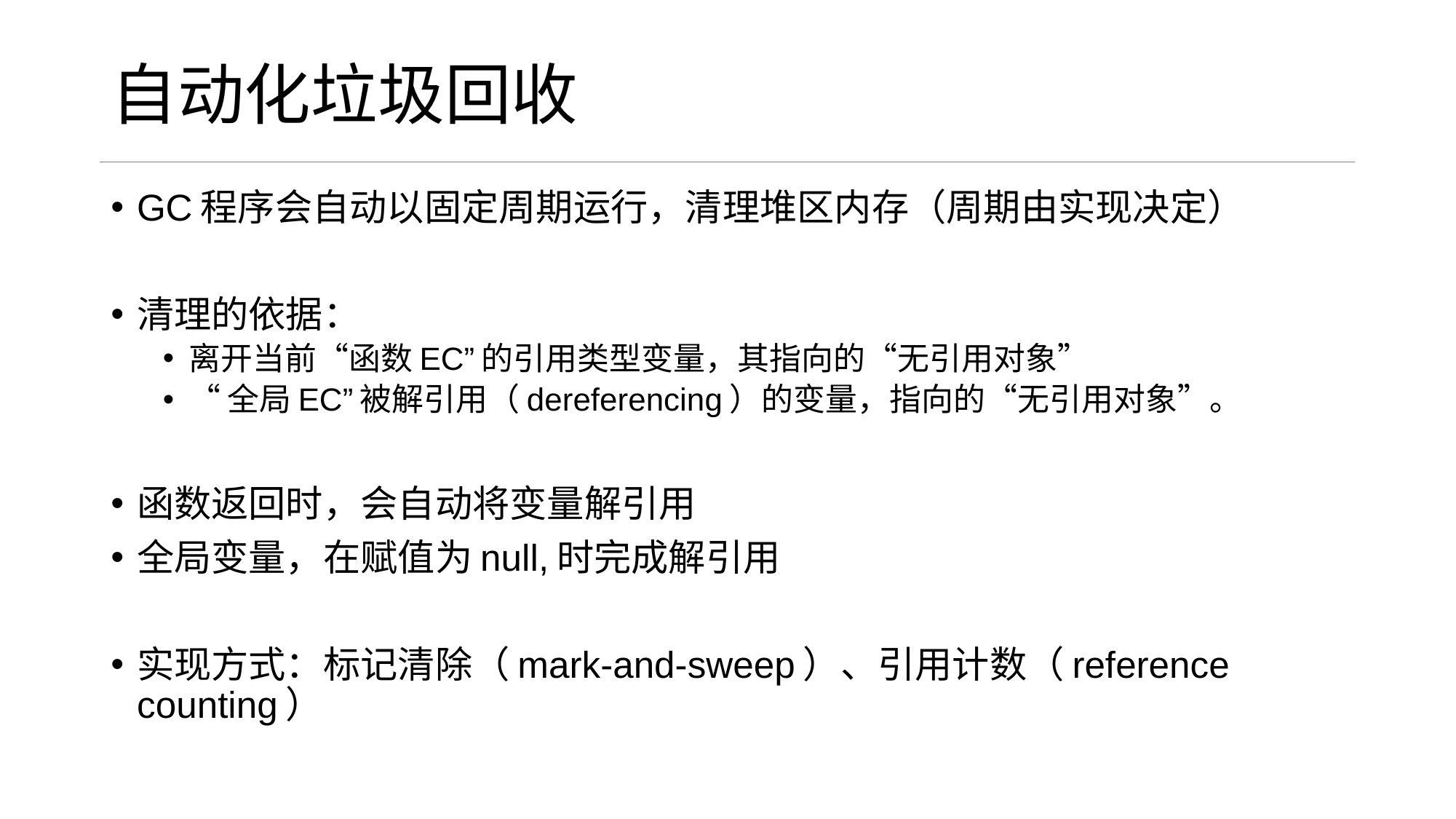

# 自动化垃圾回收
GC程序会自动以固定周期运行，清理堆区内存（周期由实现决定）

清理的依据：
离开当前“函数EC”的引用类型变量，其指向的“无引用对象”
“全局EC”被解引用（dereferencing）的变量，指向的“无引用对象”。

函数返回时，会自动将变量解引用
全局变量，在赋值为null,时完成解引用

实现方式：标记清除（mark-and-sweep）、引用计数（reference counting）